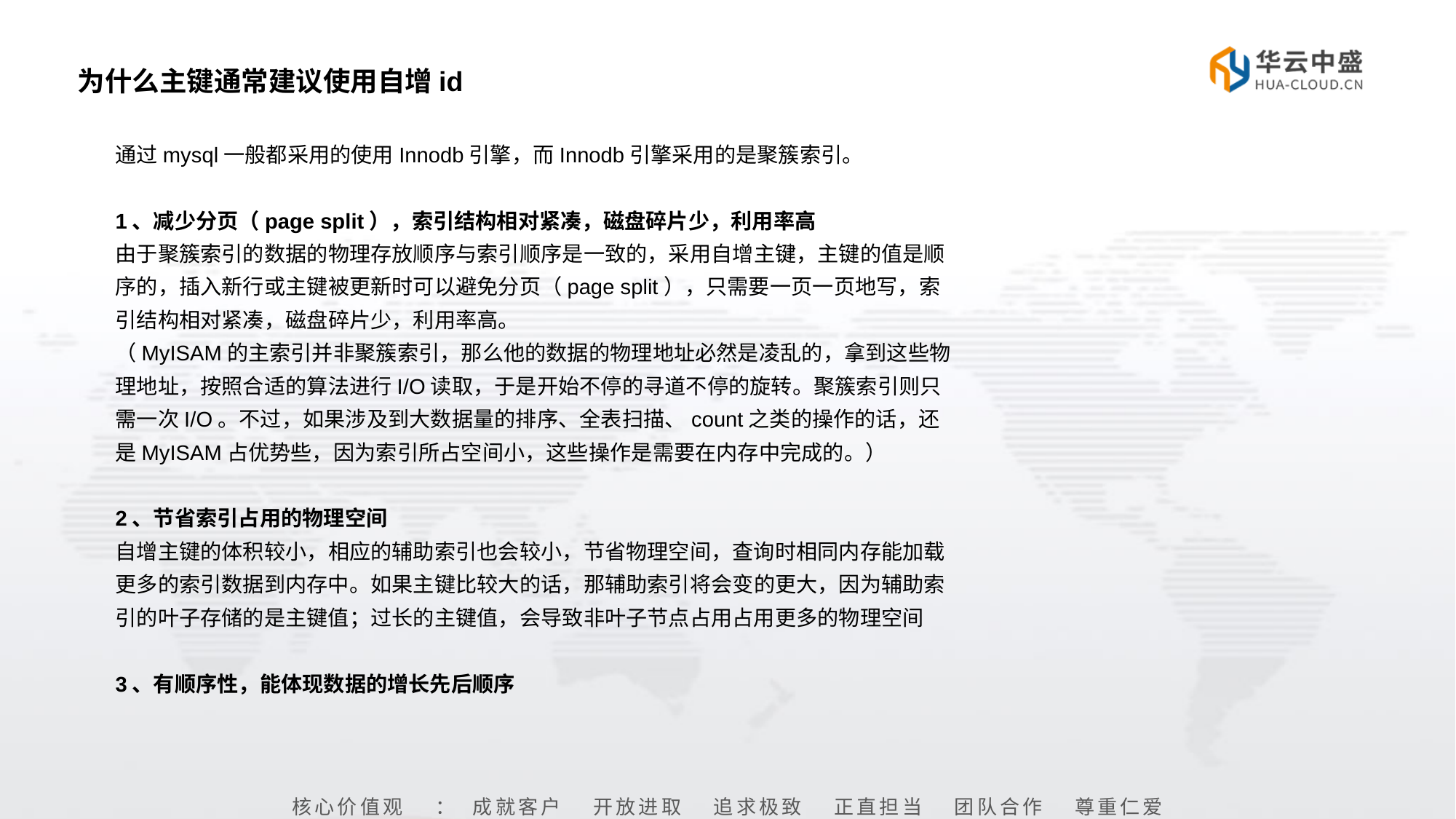

# 为什么主键通常建议使用自增id

通过mysql一般都采用的使用Innodb引擎，而Innodb引擎采用的是聚簇索引。

1、减少分页（page split），索引结构相对紧凑，磁盘碎片少，利用率高
由于聚簇索引的数据的物理存放顺序与索引顺序是一致的，采用自增主键，主键的值是顺序的，插入新行或主键被更新时可以避免分页（page split），只需要一页一页地写，索引结构相对紧凑，磁盘碎片少，利用率高。
（MyISAM的主索引并非聚簇索引，那么他的数据的物理地址必然是凌乱的，拿到这些物理地址，按照合适的算法进行I/O读取，于是开始不停的寻道不停的旋转。聚簇索引则只需一次I/O。不过，如果涉及到大数据量的排序、全表扫描、count之类的操作的话，还是MyISAM占优势些，因为索引所占空间小，这些操作是需要在内存中完成的。）

2、节省索引占用的物理空间
自增主键的体积较小，相应的辅助索引也会较小，节省物理空间，查询时相同内存能加载更多的索引数据到内存中。如果主键比较大的话，那辅助索引将会变的更大，因为辅助索引的叶子存储的是主键值；过长的主键值，会导致非叶子节点占用占用更多的物理空间

3、有顺序性，能体现数据的增长先后顺序